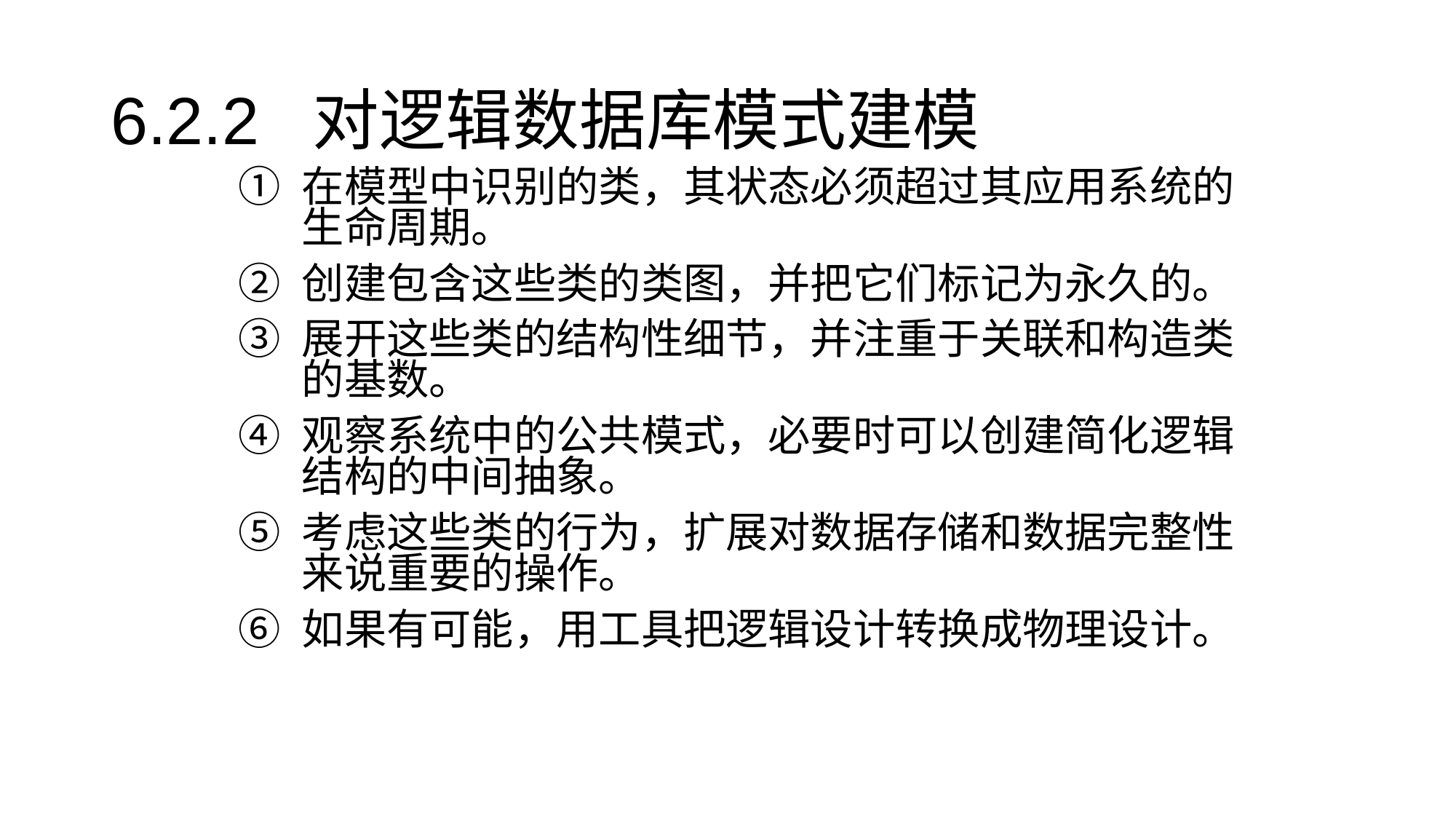

# 6.2.2  对逻辑数据库模式建模
在模型中识别的类，其状态必须超过其应用系统的生命周期。
创建包含这些类的类图，并把它们标记为永久的。
展开这些类的结构性细节，并注重于关联和构造类的基数。
观察系统中的公共模式，必要时可以创建简化逻辑结构的中间抽象。
考虑这些类的行为，扩展对数据存储和数据完整性来说重要的操作。
如果有可能，用工具把逻辑设计转换成物理设计。